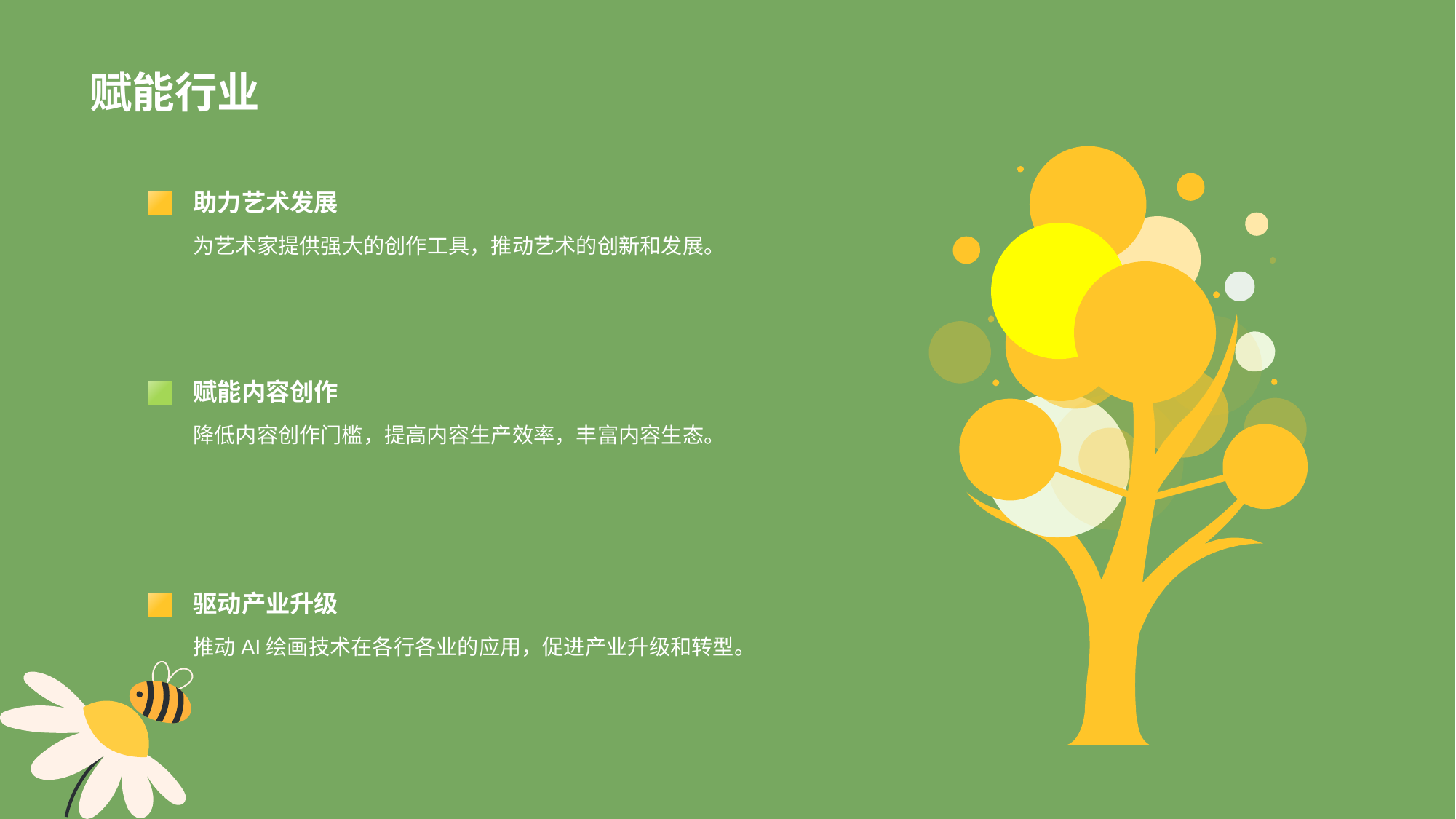

# 赋能行业

助力艺术发展

为艺术家提供强大的创作工具，推动艺术的创新和发展。

赋能内容创作

降低内容创作门槛，提高内容生产效率，丰富内容生态。

驱动产业升级

推动AI绘画技术在各行各业的应用，促进产业升级和转型。